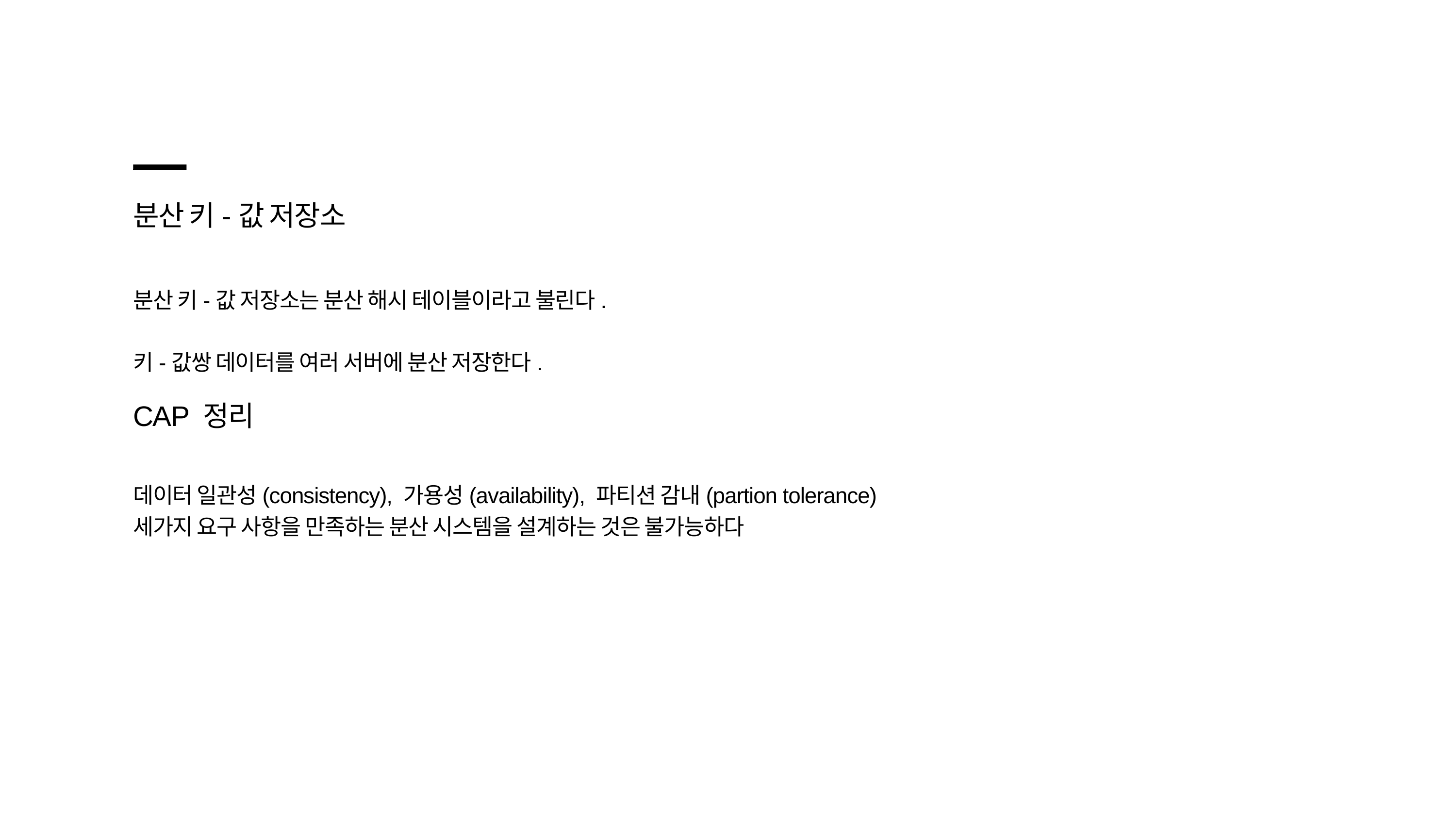

분산 키-값 저장소
분산 키-값 저장소는 분산 해시 테이블이라고 불린다.
키-값쌍 데이터를 여러 서버에 분산 저장한다.
CAP 정리
데이터 일관성(consistency), 가용성(availability), 파티션 감내(partion tolerance)
세가지 요구 사항을 만족하는 분산 시스템을 설계하는 것은 불가능하다